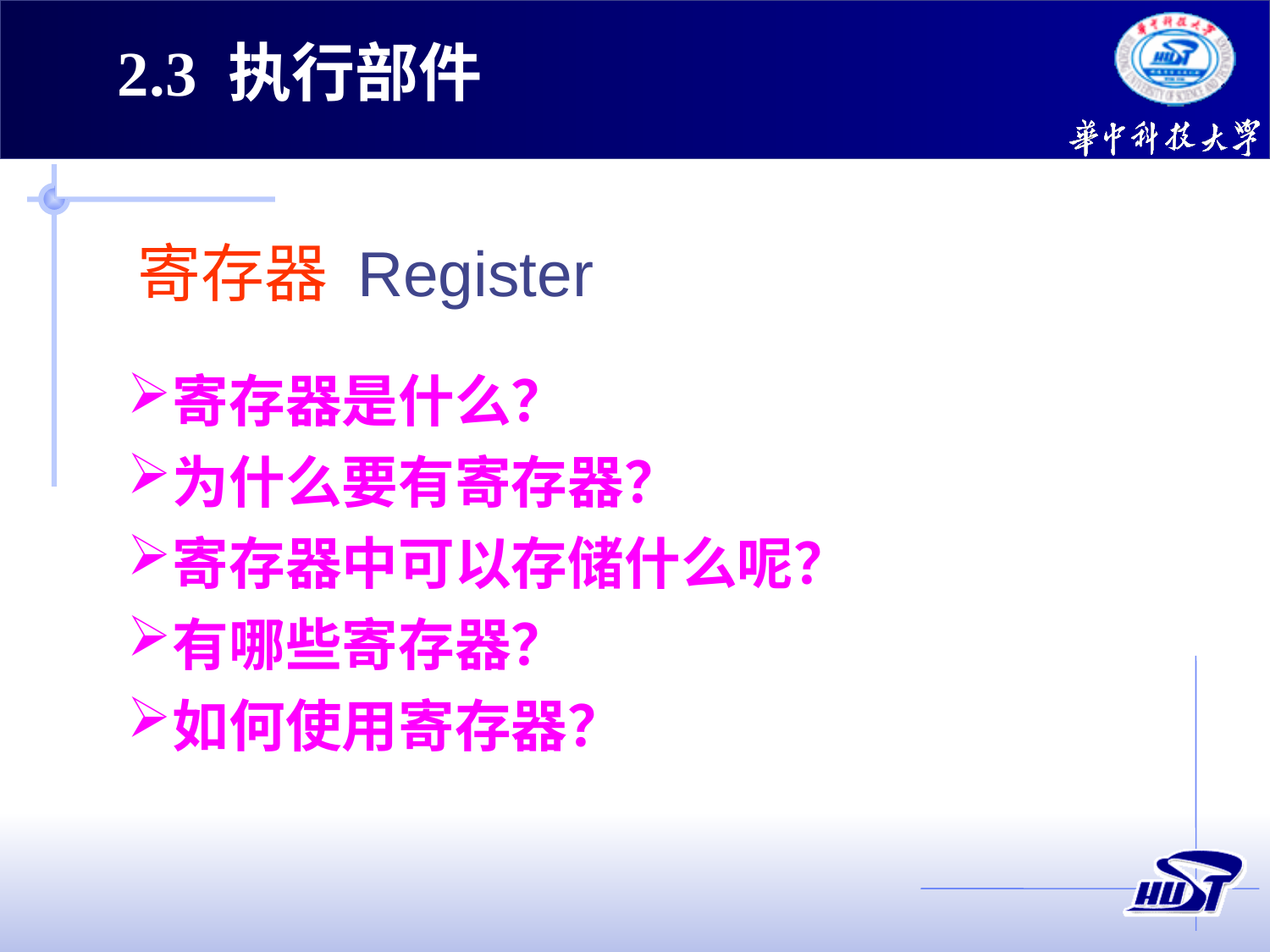

2.3 执行部件
寄存器 Register
寄存器是什么？
为什么要有寄存器？
寄存器中可以存储什么呢？
有哪些寄存器？
如何使用寄存器？